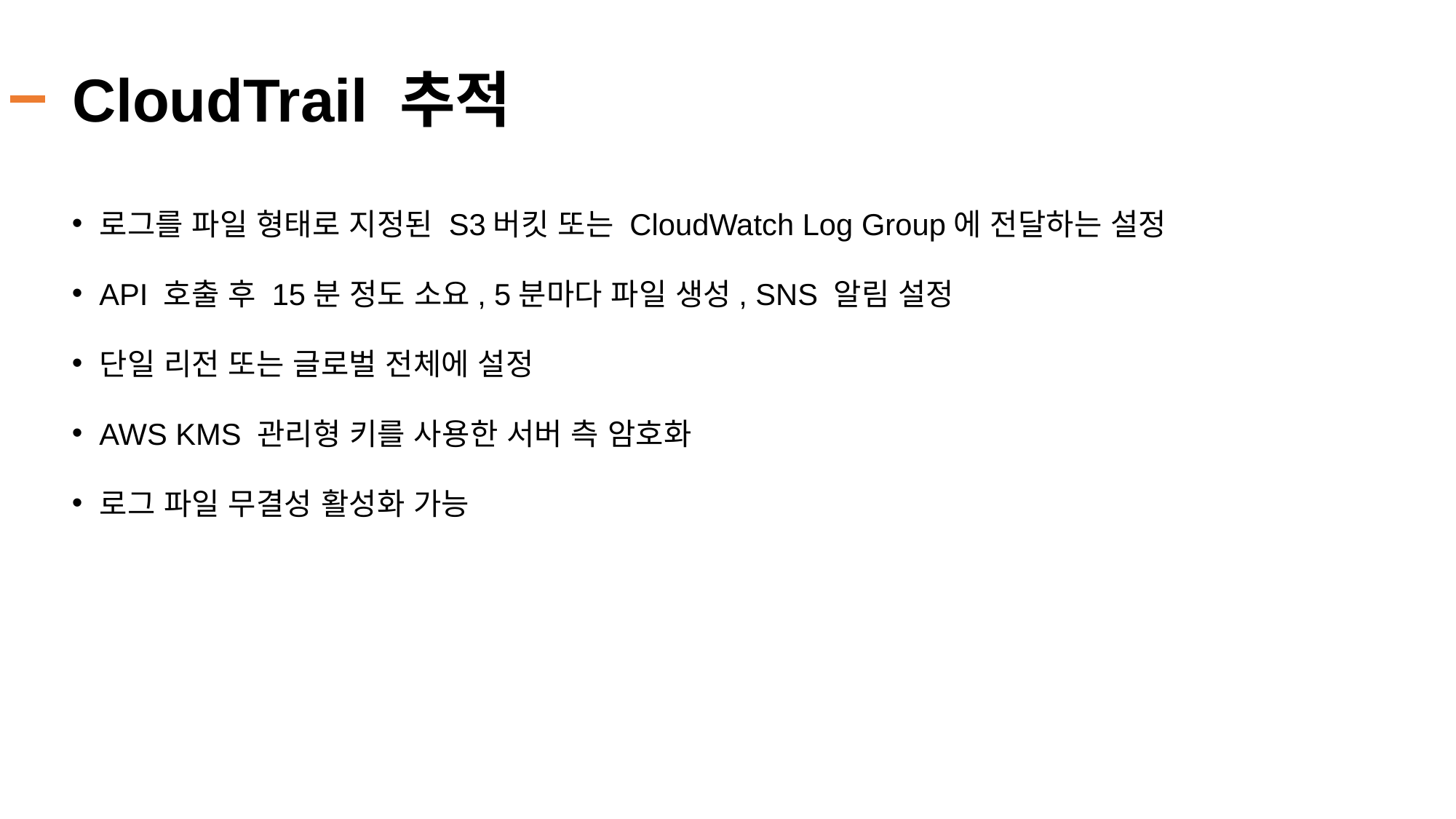

# CloudTrail 추적

로그를 파일 형태로 지정된 S3버킷 또는 CloudWatch Log Group에 전달하는 설정
API 호출 후 15분 정도 소요, 5분마다 파일 생성, SNS 알림 설정
단일 리전 또는 글로벌 전체에 설정
AWS KMS 관리형 키를 사용한 서버 측 암호화
로그 파일 무결성 활성화 가능